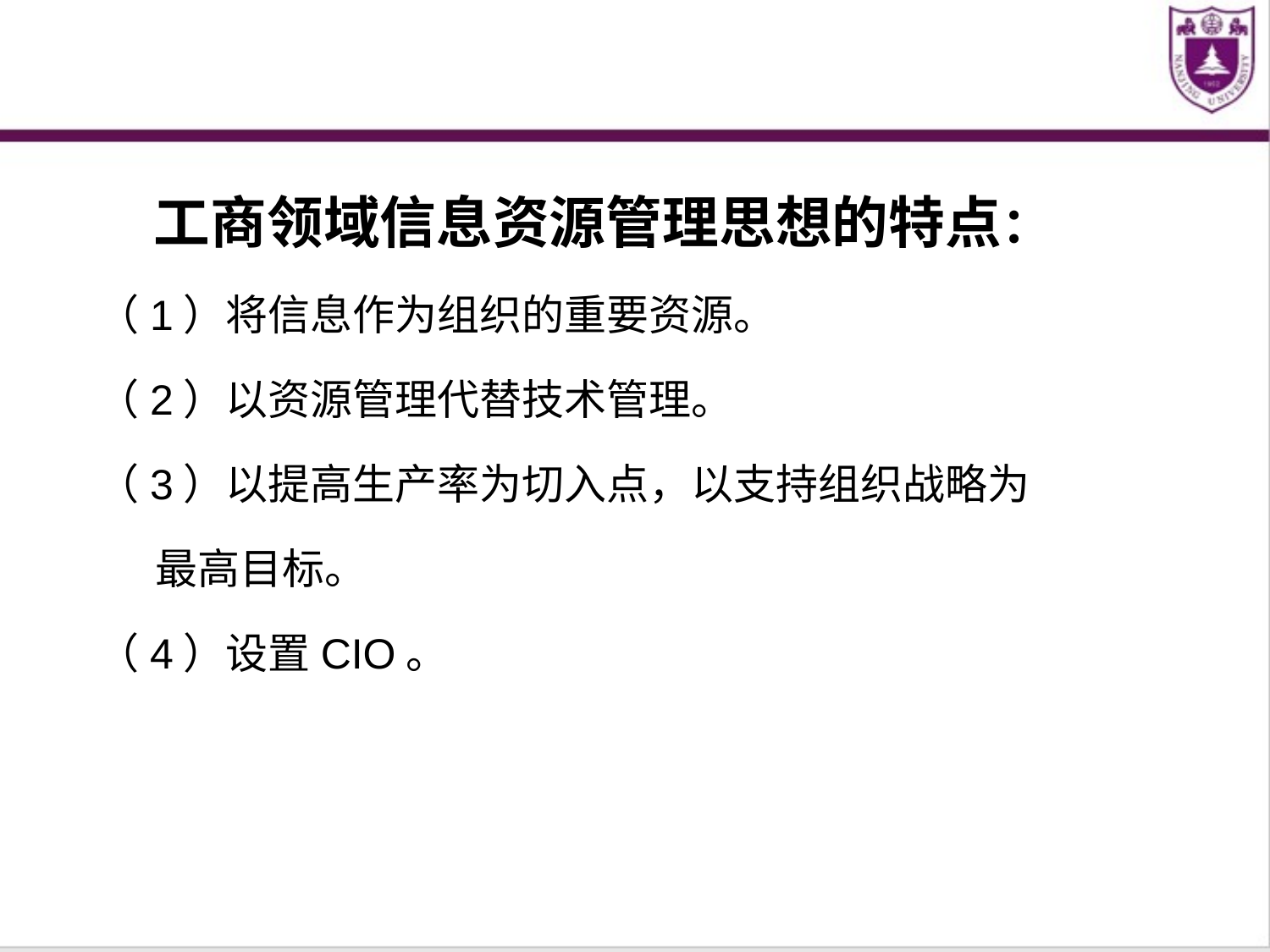

工商领域信息资源管理思想的特点：
（1）将信息作为组织的重要资源。
（2）以资源管理代替技术管理。
（3）以提高生产率为切入点，以支持组织战略为
     最高目标。
（4）设置CIO。